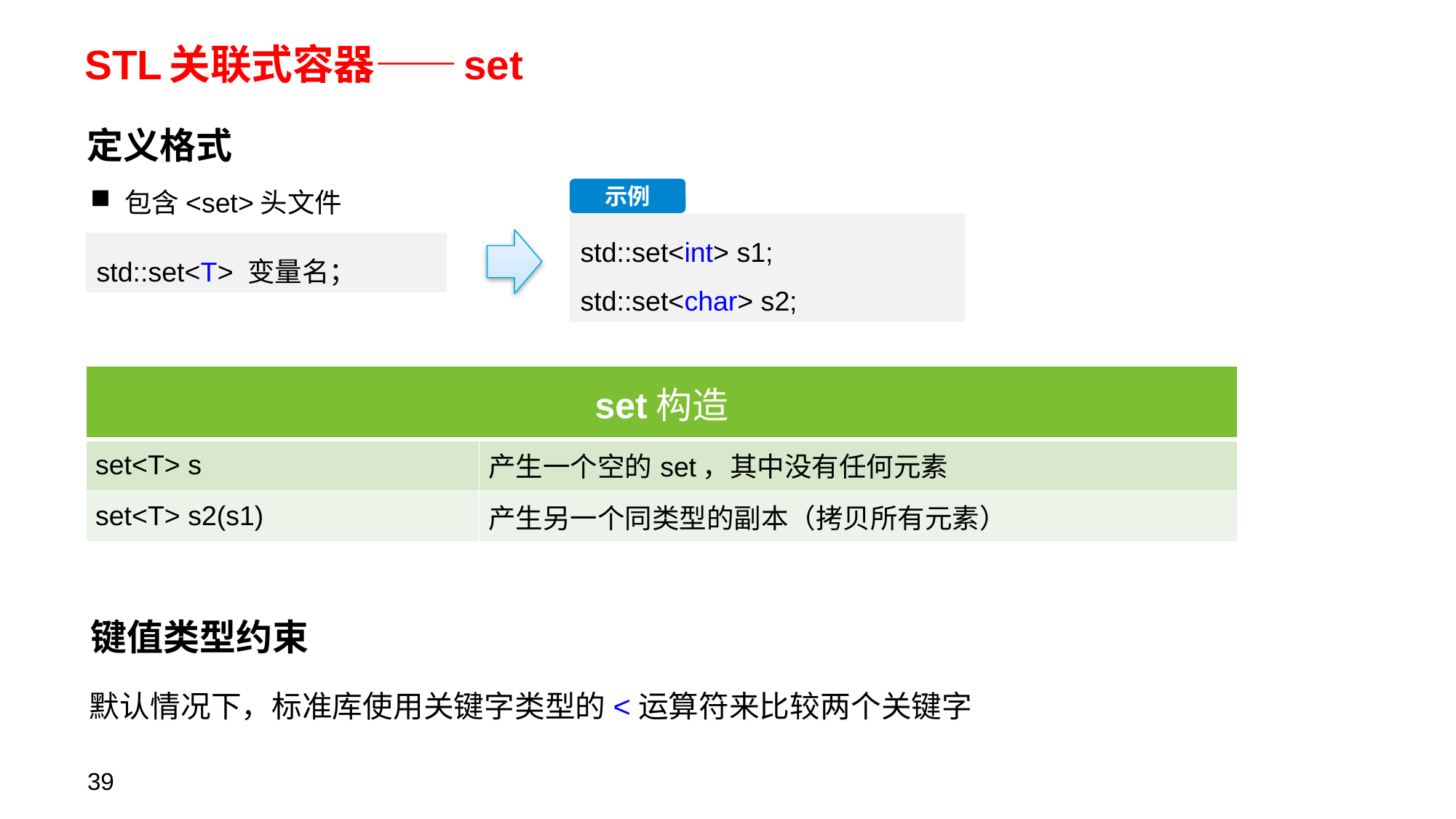

# STL关联式容器——set
定义格式
示例
包含<set>头文件
std::set<int> s1;
std::set<char> s2;

std::set<T> 变量名；
| set构造 |  |
| --- | --- |
| set<T> s | 产生一个空的set，其中没有任何元素 |
| set<T> s2(s1) | 产生另一个同类型的副本（拷贝所有元素） |
键值类型约束
默认情况下，标准库使用关键字类型的<运算符来比较两个关键字
39